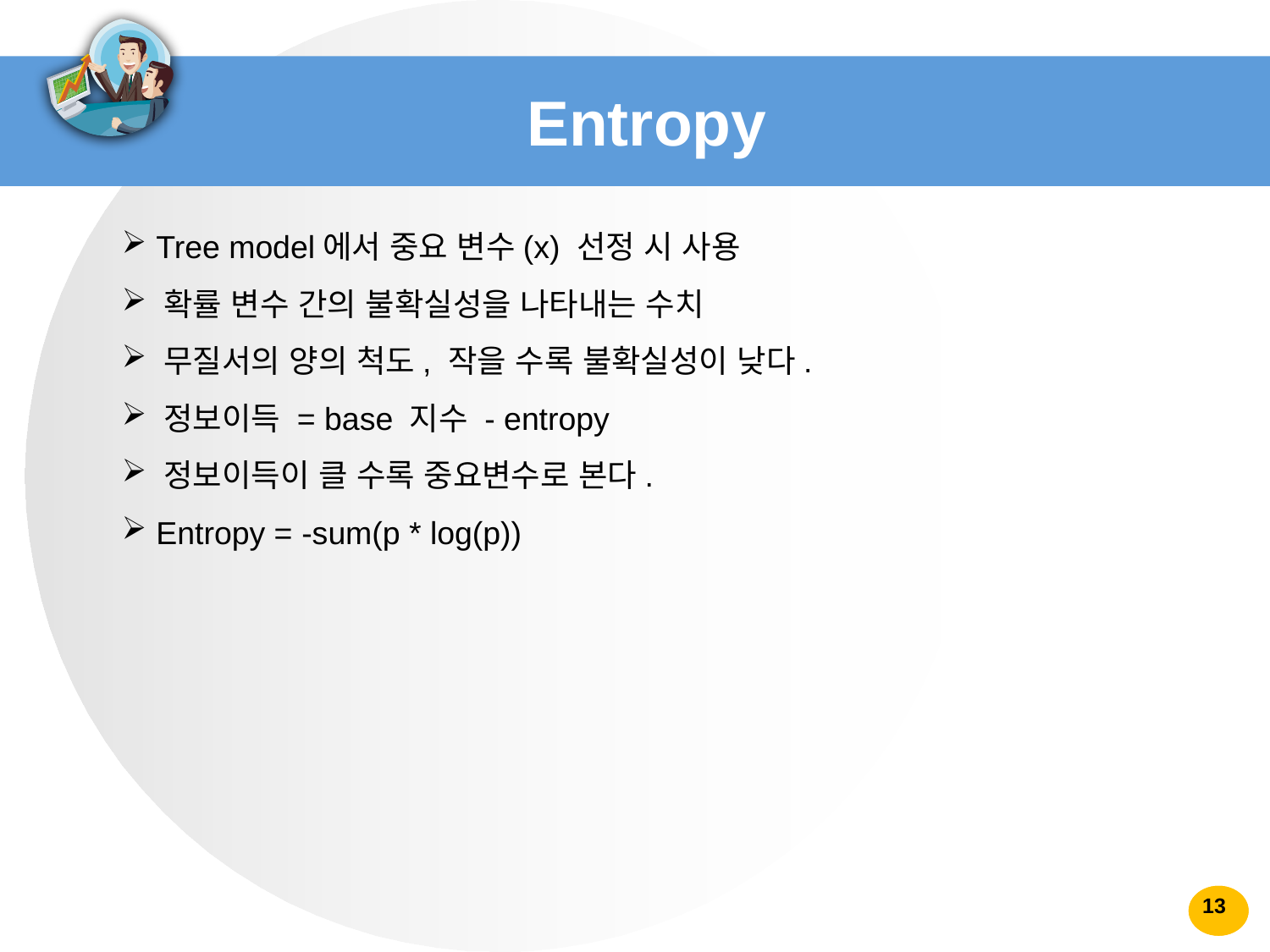

Entropy
 Tree model에서 중요 변수(x) 선정 시 사용
 확률 변수 간의 불확실성을 나타내는 수치
 무질서의 양의 척도, 작을 수록 불확실성이 낮다.
 정보이득 = base 지수 - entropy
 정보이득이 클 수록 중요변수로 본다.
 Entropy = -sum(p * log(p))
13